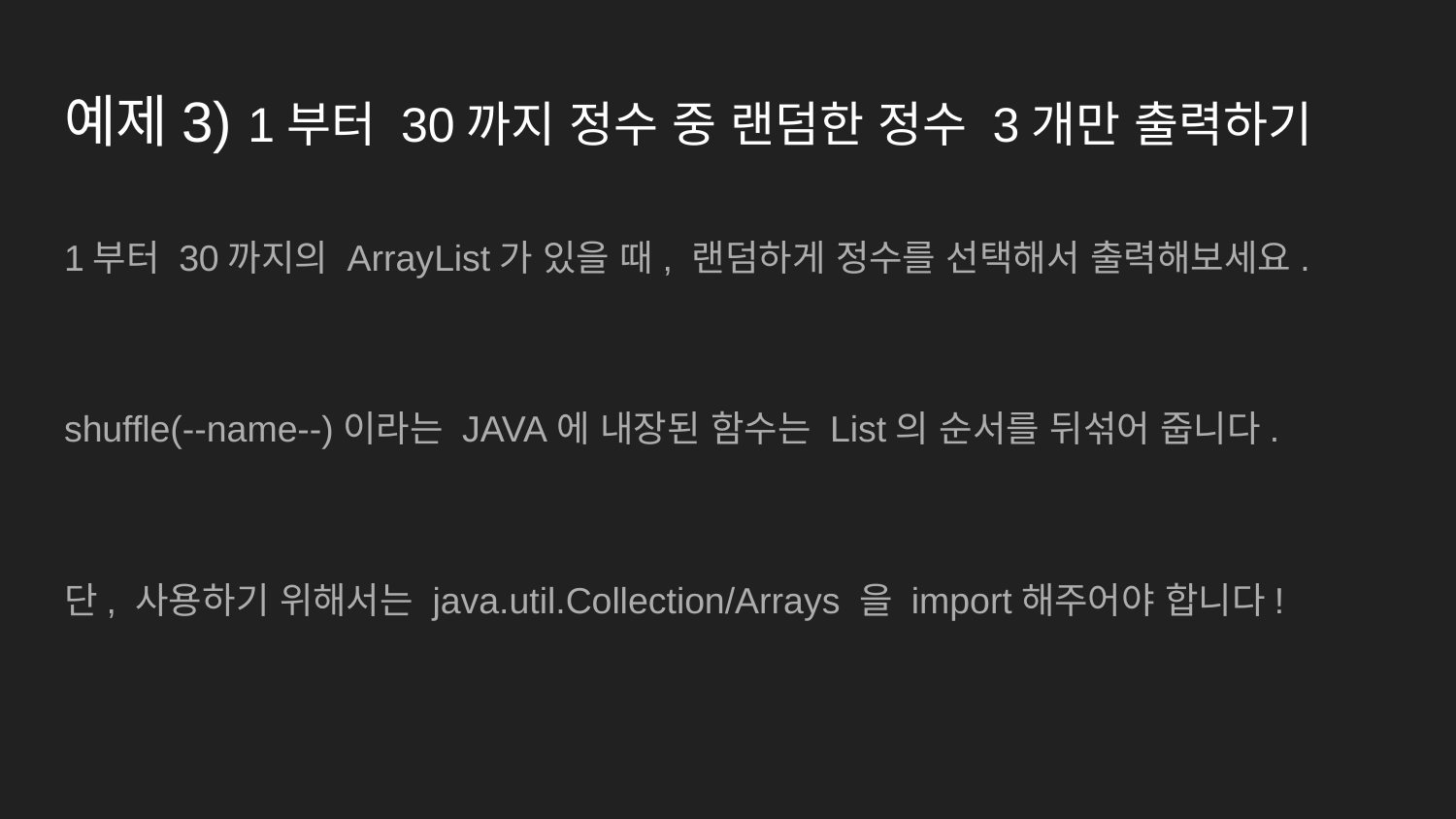

# 예제3) 1부터 30까지 정수 중 랜덤한 정수 3개만 출력하기
1부터 30까지의 ArrayList가 있을 때, 랜덤하게 정수를 선택해서 출력해보세요.

shuffle(--name--)이라는 JAVA에 내장된 함수는 List의 순서를 뒤섞어 줍니다.

단, 사용하기 위해서는 java.util.Collection/Arrays 을 import해주어야 합니다!